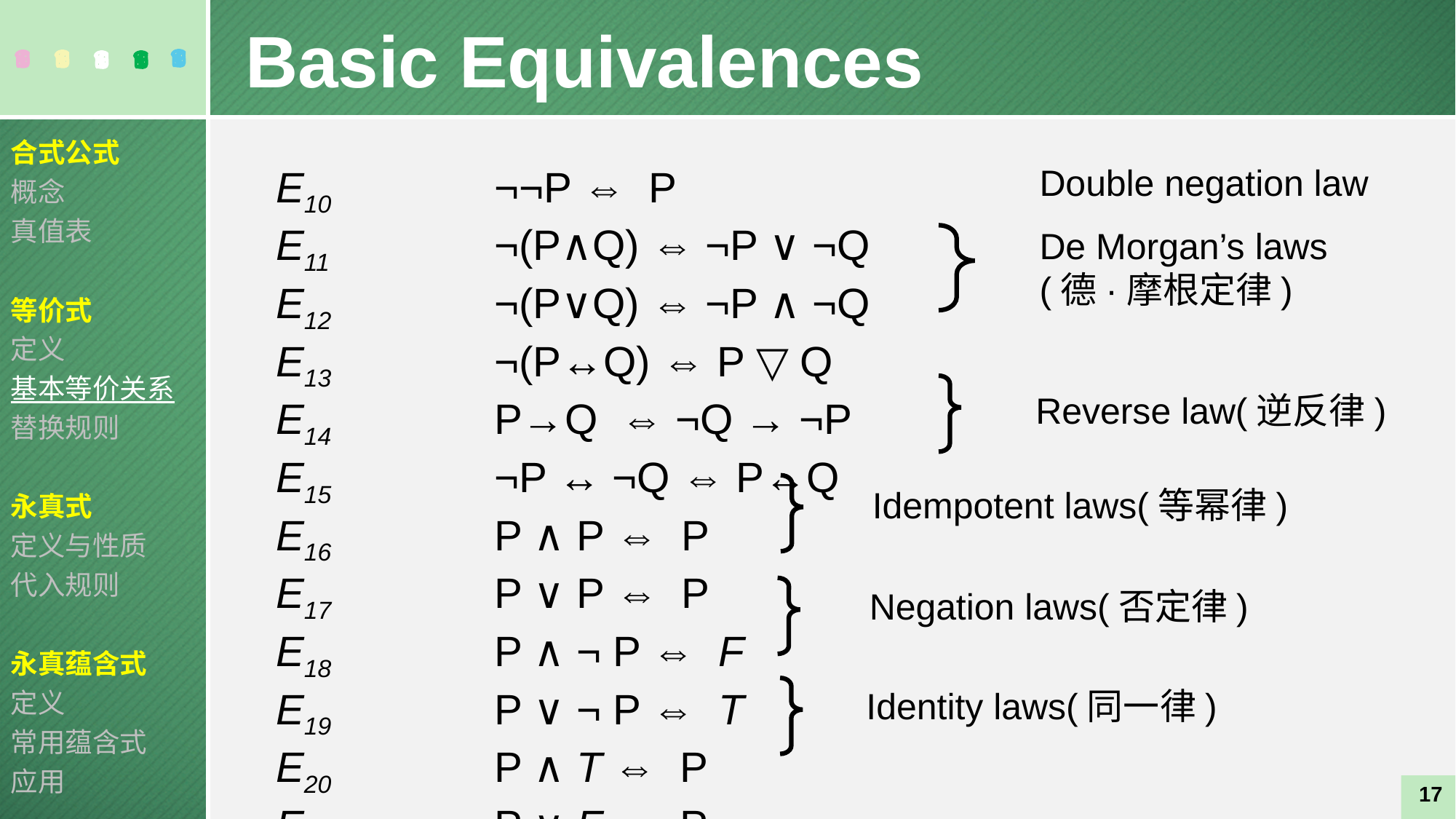

Basic Equivalences

合式公式
概念
真值表

等价式
定义
基本等价关系
替换规则

永真式
定义与性质
代入规则

永真蕴含式
定义
常用蕴含式
应用
E10  		¬¬P ⇔  P
E11  		¬(P∧Q) ⇔ ¬P ∨ ¬Q
E12  		¬(P∨Q) ⇔ ¬P ∧ ¬Q
E13		¬(P↔Q) ⇔ P ▽ Q
E14  		P→Q  ⇔ ¬Q → ¬P
E15  		¬P ↔ ¬Q ⇔ P↔Q
E16  		P ∧ P ⇔  P
E17 		P ∨ P ⇔  P
E18  		P ∧ ¬ P ⇔  F
E19  		P ∨ ¬ P ⇔  T
E20  		P ∧ T ⇔  P
E23  		P ∨ F ⇔  P
Double negation law
De Morgan’s laws
(德·摩根定律)

Reverse law(逆反律)

Idempotent laws(等幂律)

Negation laws(否定律)

Identity laws(同一律)
17